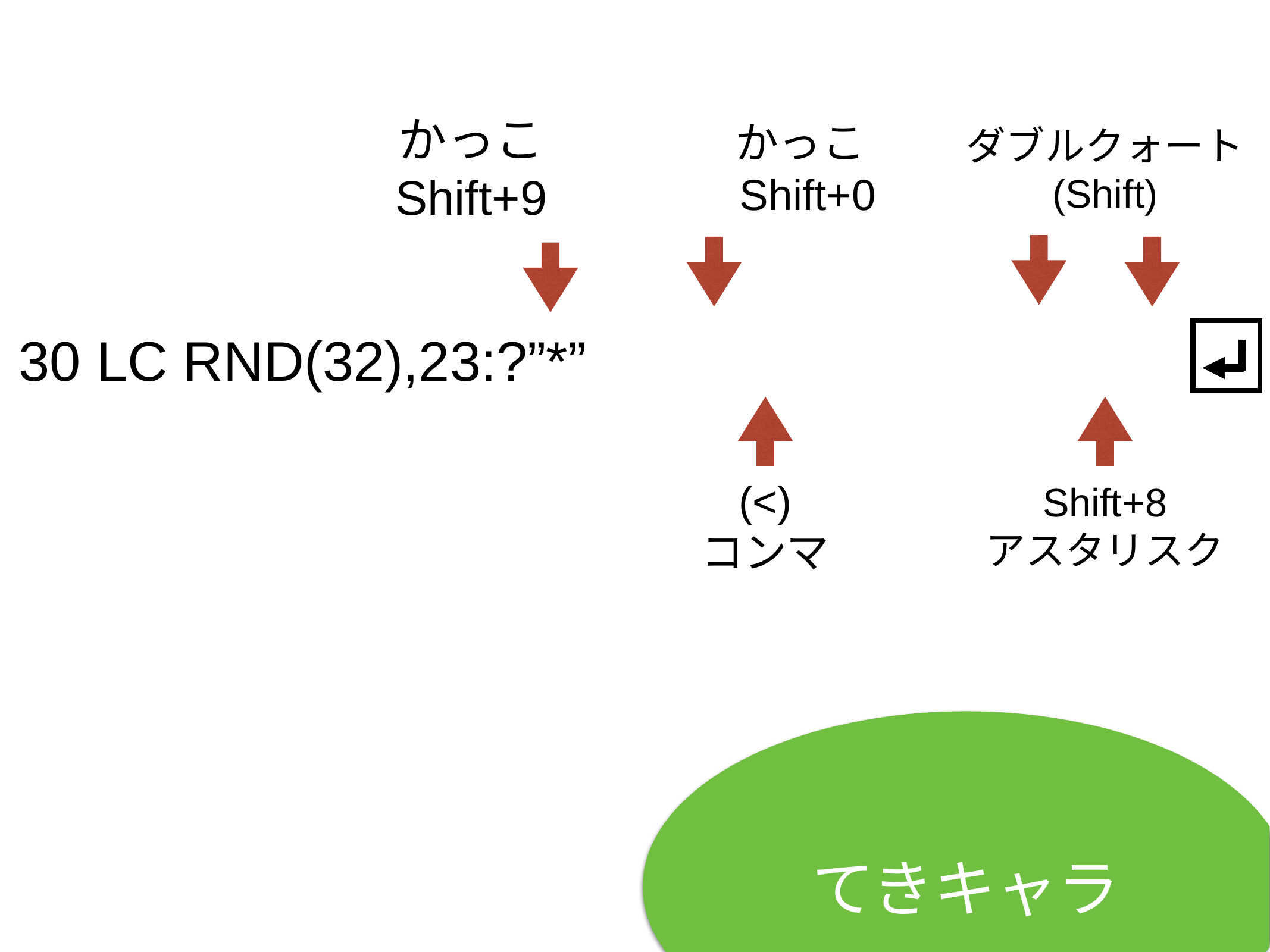

かっこ
Shift+9
かっこ
Shift+0
ダブルクォート
(Shift)

30 LC RND(32),23:?”*”

(<)
コンマ
Shift+8
アスタリスク
てきキャラ